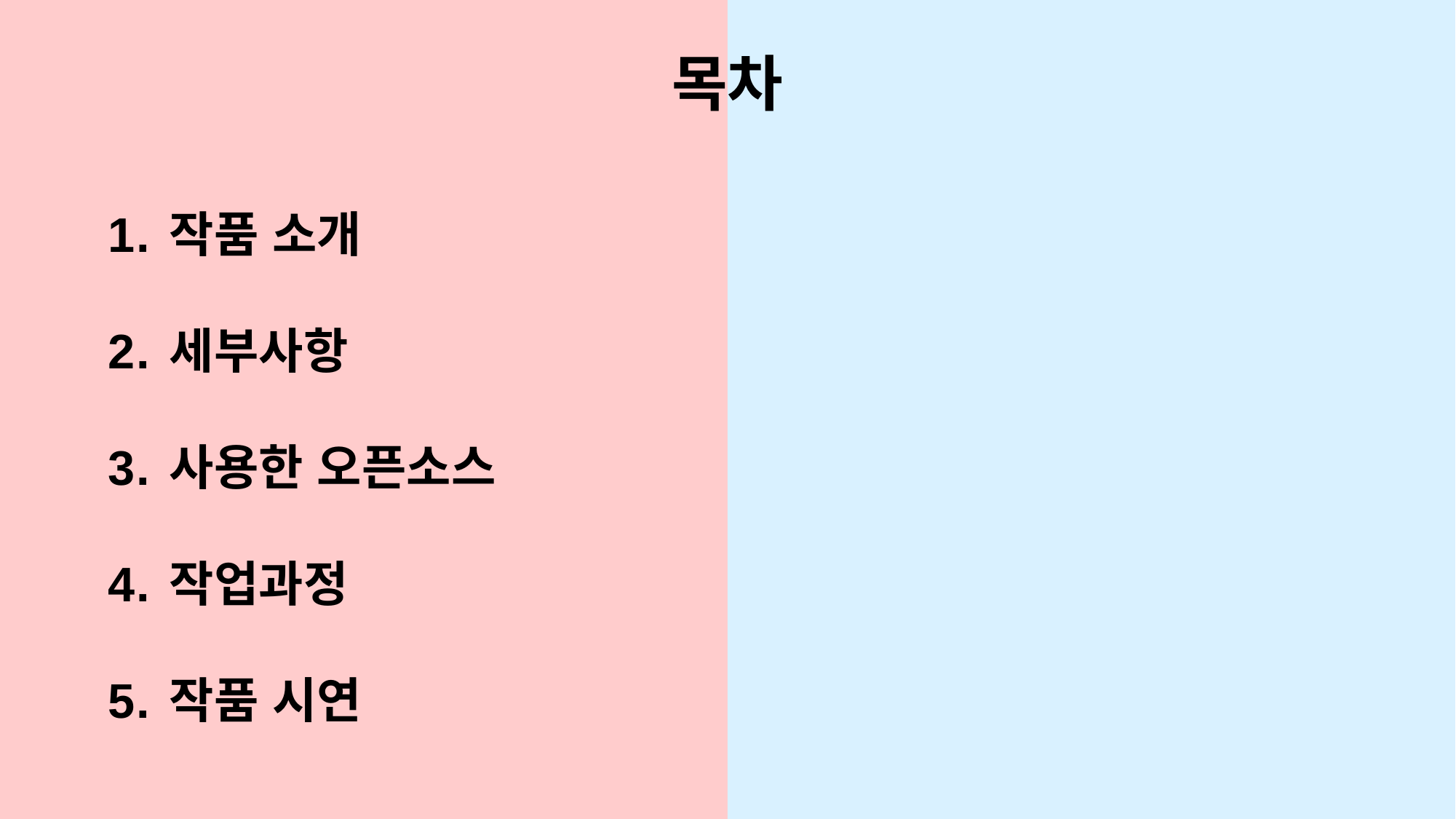

목차
작품 소개

세부사항

사용한 오픈소스

작업과정

작품 시연